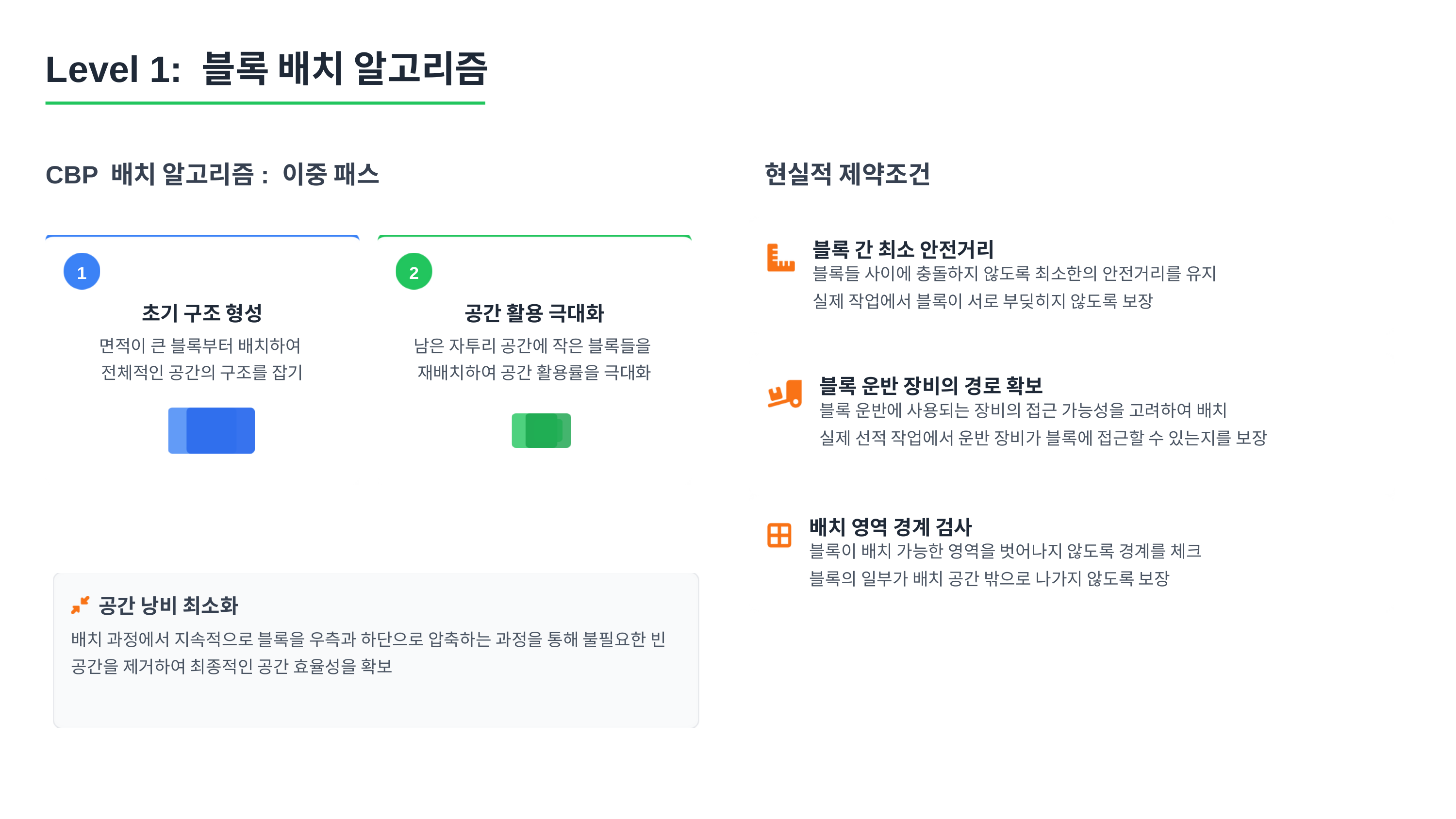

Level 1: 블록 배치 알고리즘

CBP 배치 알고리즘: 이중 패스
현실적 제약조건

블록 간 최소 안전거리

1
2
블록들 사이에 충돌하지 않도록 최소한의 안전거리를 유지
실제 작업에서 블록이 서로 부딪히지 않도록 보장
초기 구조 형성
공간 활용 극대화
면적이 큰 블록부터 배치하여
전체적인 공간의 구조를 잡기
남은 자투리 공간에 작은 블록들을
재배치하여 공간 활용률을 극대화

블록 운반 장비의 경로 확보

블록 운반에 사용되는 장비의 접근 가능성을 고려하여 배치
실제 선적 작업에서 운반 장비가 블록에 접근할 수 있는지를 보장

배치 영역 경계 검사

블록이 배치 가능한 영역을 벗어나지 않도록 경계를 체크
블록의 일부가 배치 공간 밖으로 나가지 않도록 보장

공간 낭비 최소화

배치 과정에서 지속적으로 블록을 우측과 하단으로 압축하는 과정을 통해 불필요한 빈 공간을 제거하여 최종적인 공간 효율성을 확보
4 / 7